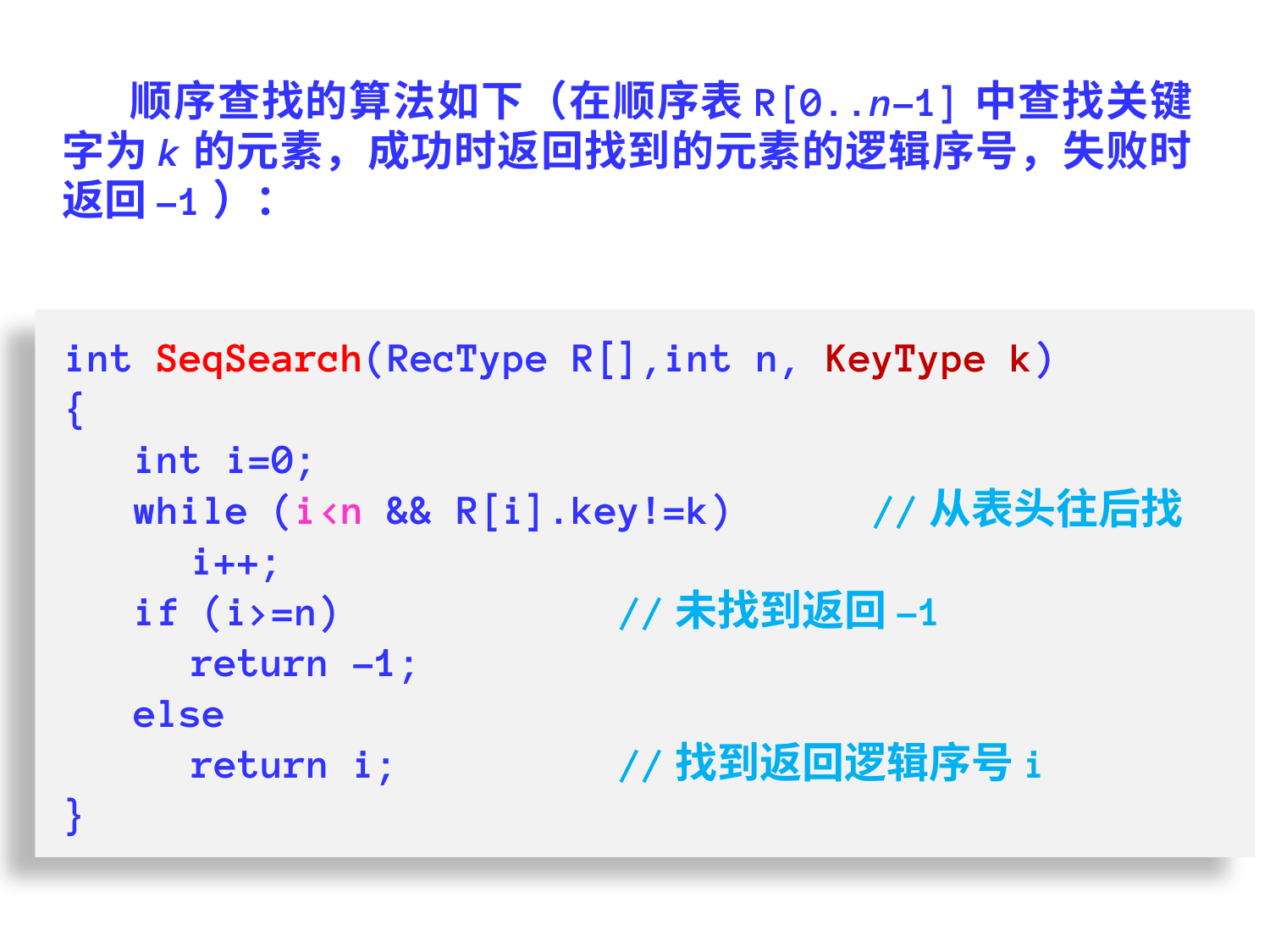

顺序查找的算法如下（在顺序表R[0..n-1]中查找关键字为k的元素，成功时返回找到的元素的逻辑序号，失败时返回-1）：
int SeqSearch(RecType R[],int n, KeyType k)
{
   int i=0;
   while (i<n && R[i].key!=k)	  //从表头往后找
	i++;
   if (i>=n)		  //未找到返回-1
	return -1;
   else
	return i;		  //找到返回逻辑序号i
}